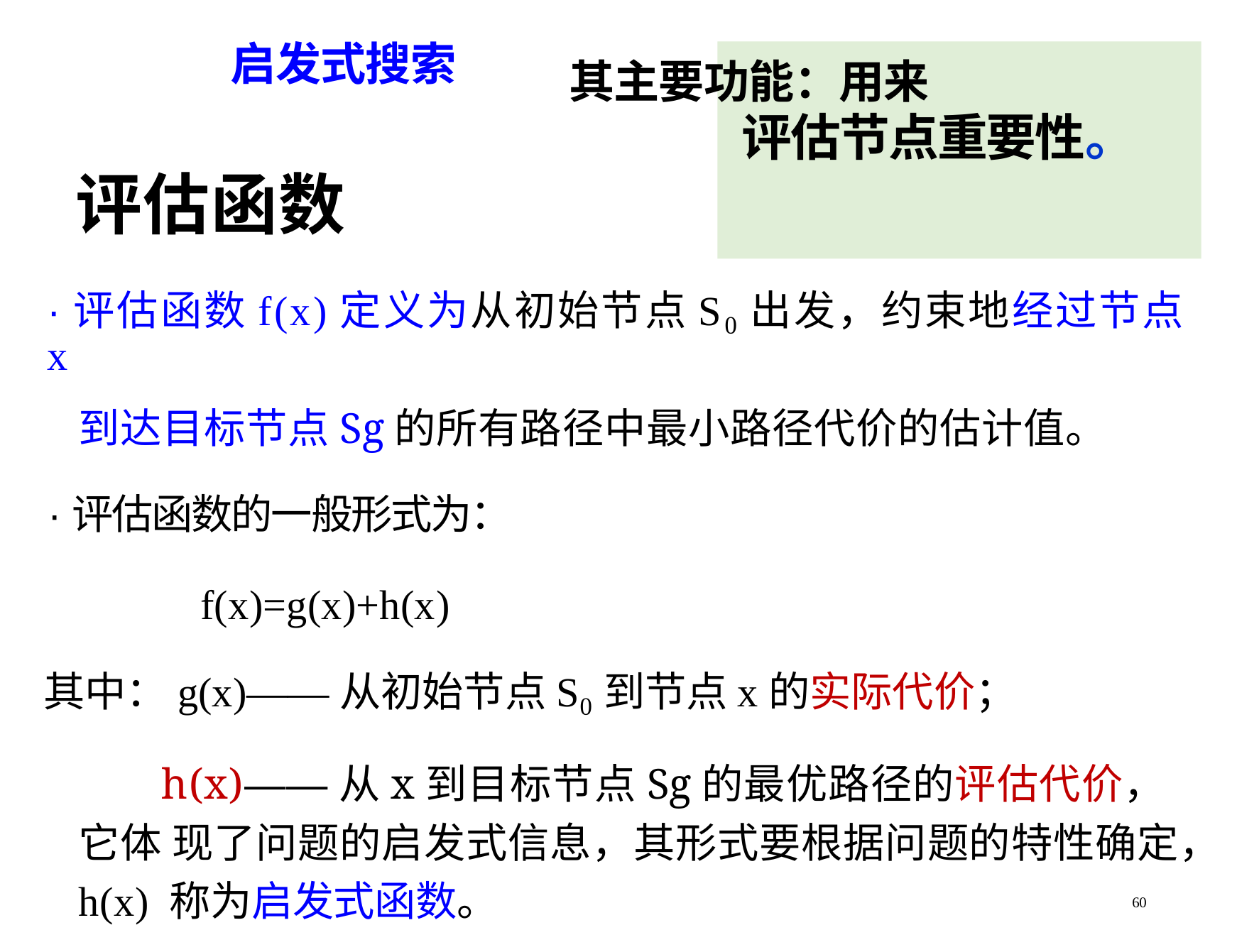

启发式搜索         其主要功能：用来
评估节点重要性。
评估函数

·评估函数f(x)定义为从初始节点S₀出发，约束地经过节点x
到达目标节点Sg的所有路径中最小路径代价的估计值。

·评估函数的一般形式为：

f(x)=g(x)+h(x)

其中：g(x)——从初始节点S₀到节点x的实际代价；

h(x)——从x到目标节点Sg的最优路径的评估代价，它体 现了问题的启发式信息，其形式要根据问题的特性确定，h(x) 称为启发式函数。

2024/7/2

60